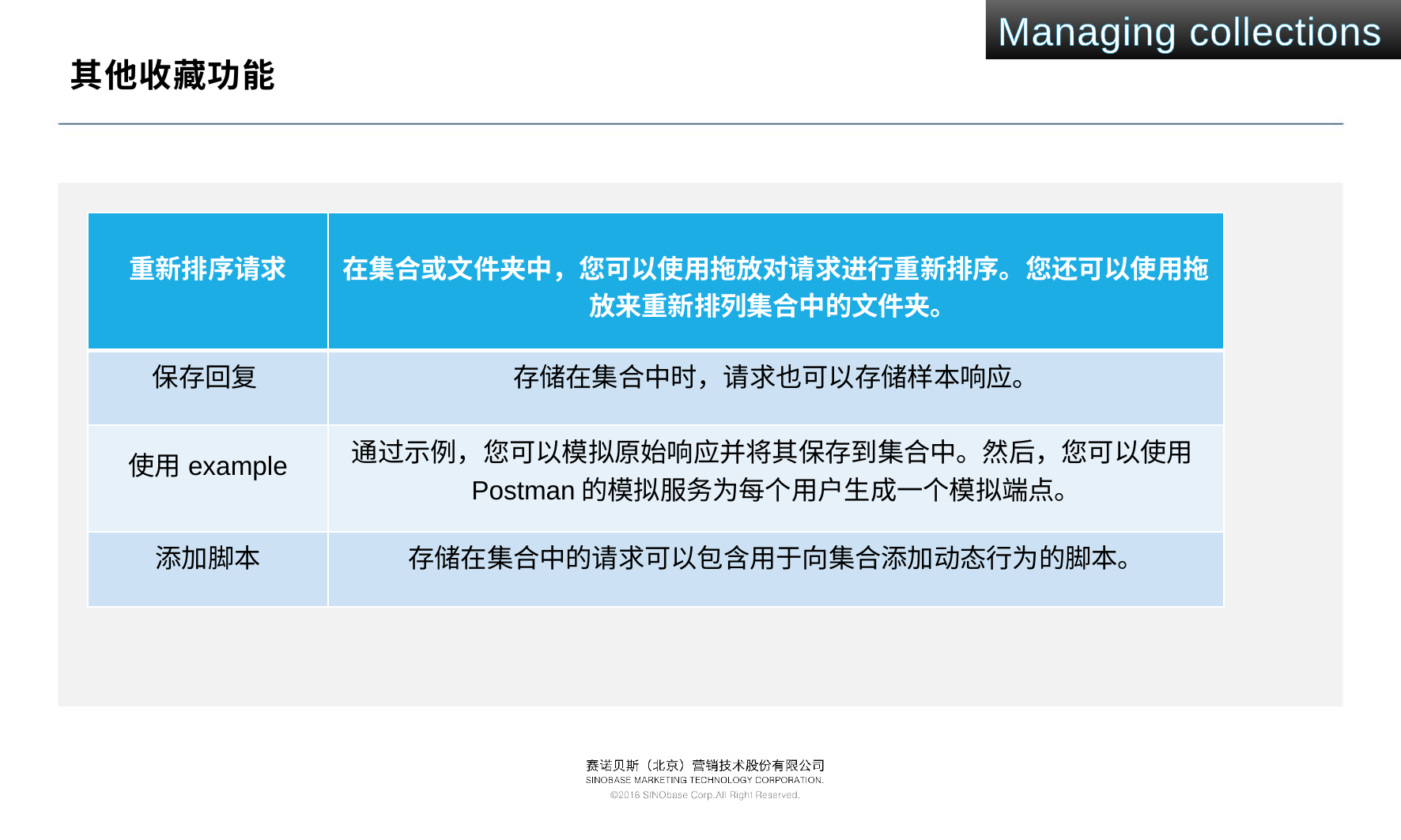

Managing collections
# 其他收藏功能
| 重新排序请求 | 在集合或文件夹中，您可以使用拖放对请求进行重新排序。您还可以使用拖放来重新排列集合中的文件夹。 |
| --- | --- |
| 保存回复 | 存储在集合中时，请求也可以存储样本响应。 |
| 使用example | 通过示例，您可以模拟原始响应并将其保存到集合中。然后，您可以使用Postman的模拟服务为每个用户生成一个模拟端点。 |
| 添加脚本 | 存储在集合中的请求可以包含用于向集合添加动态行为的脚本。 |